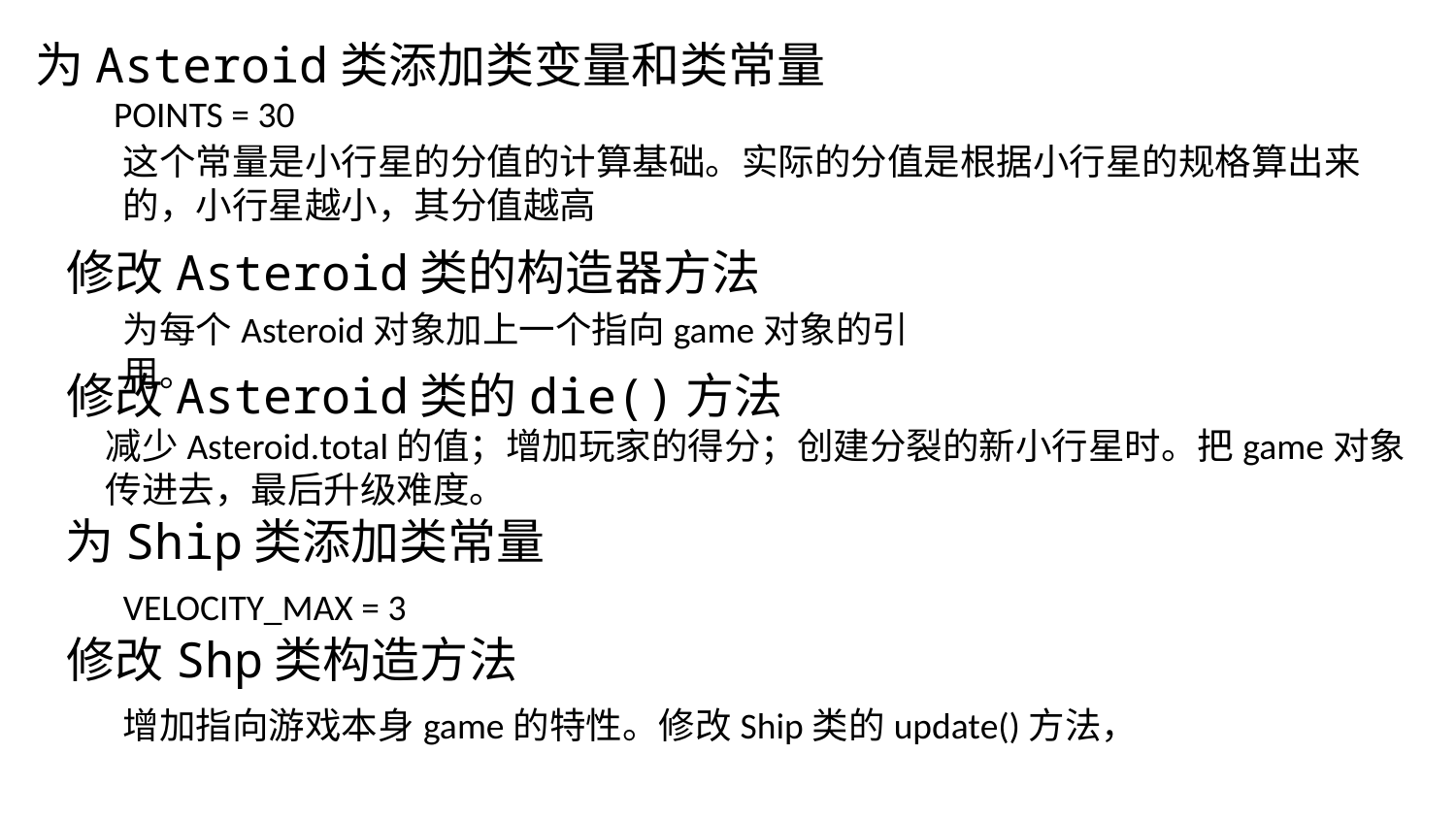

为Asteroid类添加类变量和类常量
 POINTS = 30
这个常量是小行星的分值的计算基础。实际的分值是根据小行星的规格算出来的，小行星越小，其分值越高
修改Asteroid类的构造器方法
为每个Asteroid对象加上一个指向game对象的引用。
修改Asteroid类的die()方法
减少Asteroid.total的值；增加玩家的得分；创建分裂的新小行星时。把game对象传进去，最后升级难度。
为Ship类添加类常量
VELOCITY_MAX = 3
修改Shp类构造方法
增加指向游戏本身game的特性。修改Ship类的update()方法，
23